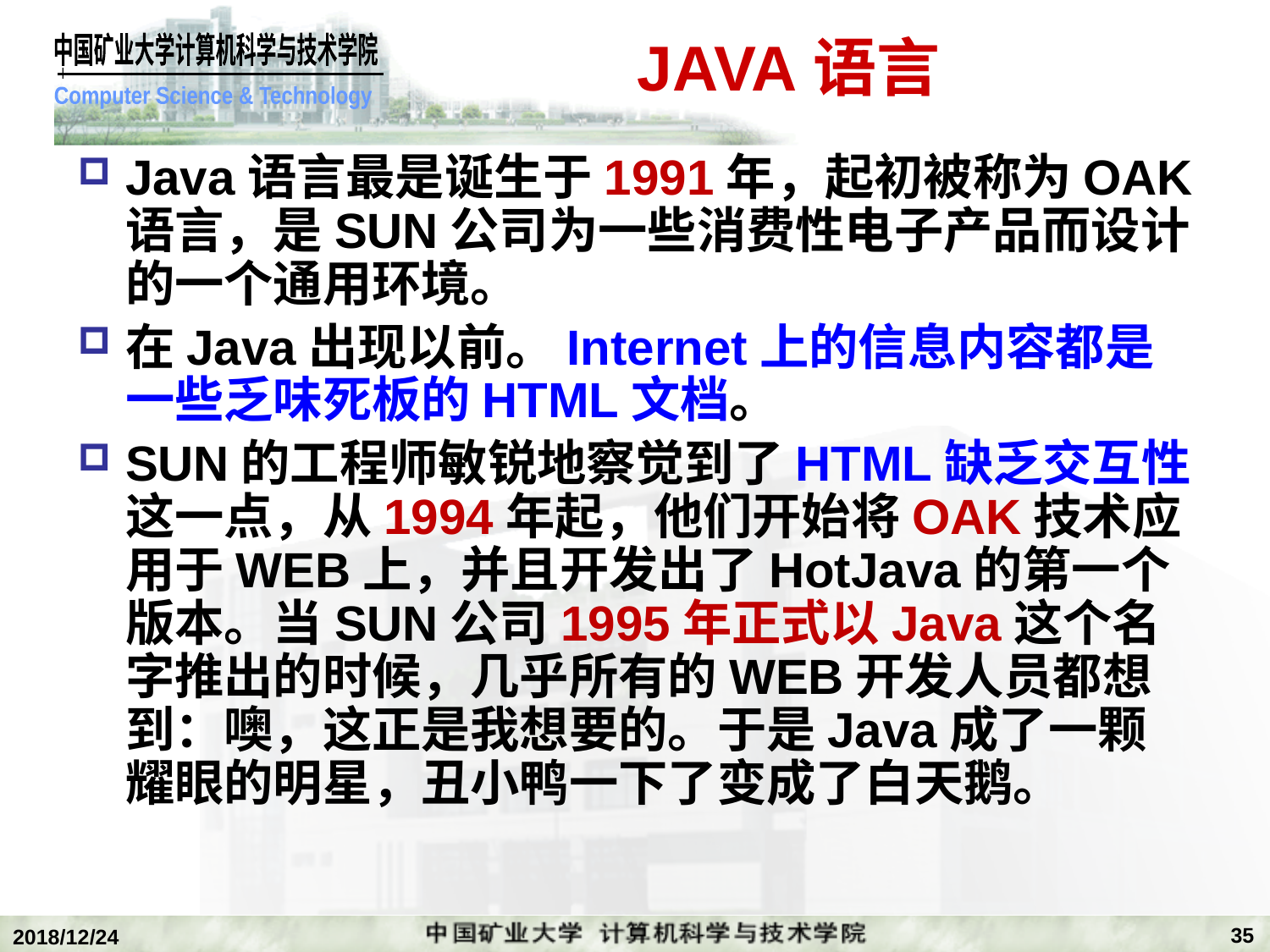

# JAVA语言
Java语言最是诞生于1991年，起初被称为OAK语言，是SUN公司为一些消费性电子产品而设计的一个通用环境。
在Java出现以前。Internet上的信息内容都是一些乏味死板的HTML文档。
SUN的工程师敏锐地察觉到了HTML缺乏交互性这一点，从1994年起，他们开始将OAK技术应用于WEB上，并且开发出了HotJava的第一个版本。当SUN公司1995年正式以Java这个名字推出的时候，几乎所有的WEB开发人员都想到：噢，这正是我想要的。于是Java成了一颗耀眼的明星，丑小鸭一下了变成了白天鹅。
35
2018/12/24